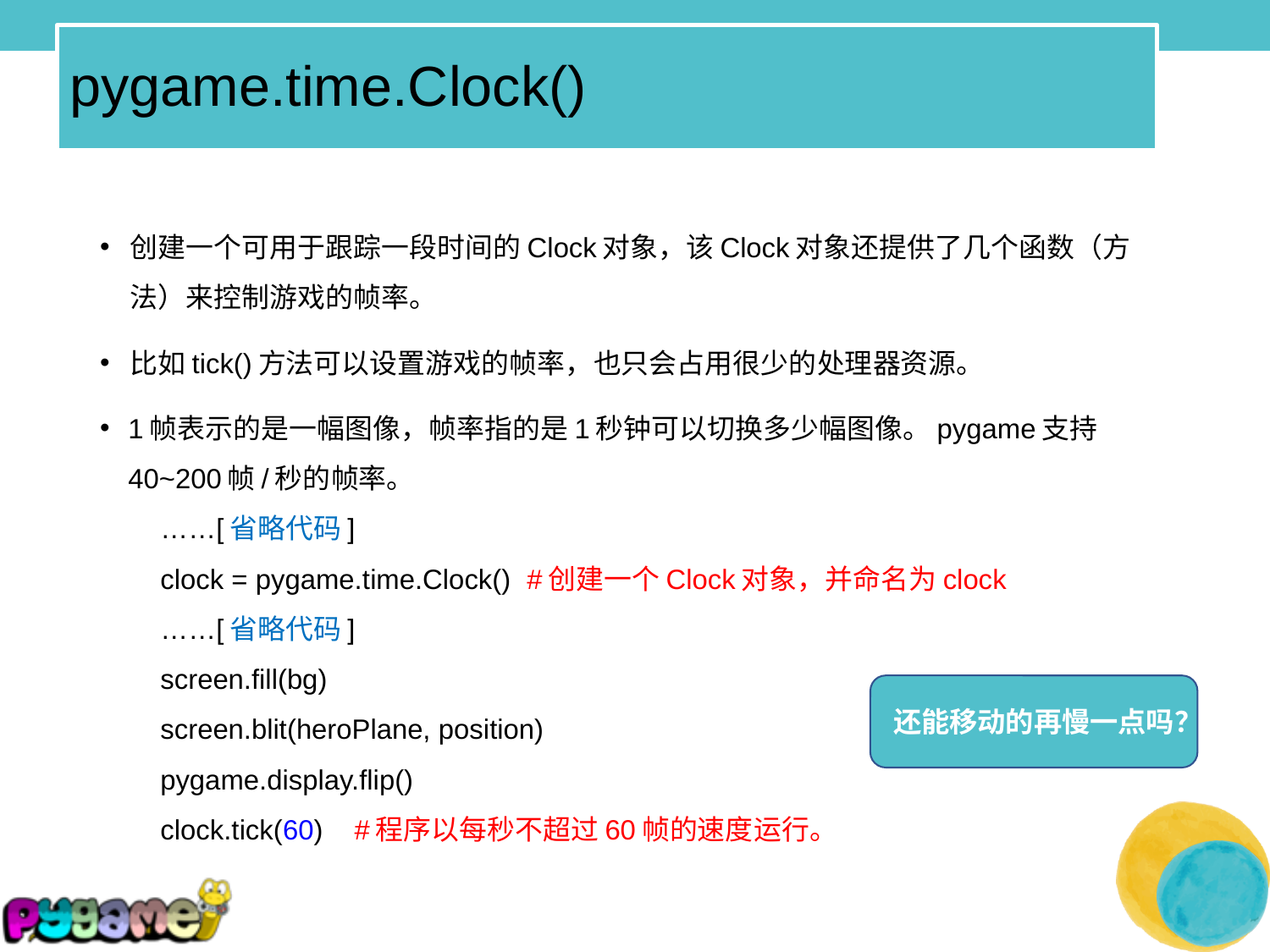

# pygame.time.Clock()
创建一个可用于跟踪一段时间的Clock对象，该Clock对象还提供了几个函数（方法）来控制游戏的帧率。
比如tick()方法可以设置游戏的帧率，也只会占用很少的处理器资源。
1帧表示的是一幅图像，帧率指的是1秒钟可以切换多少幅图像。pygame支持40~200帧/秒的帧率。
……[省略代码]
clock = pygame.time.Clock()  #创建一个Clock对象，并命名为clock
……[省略代码]
screen.fill(bg)
screen.blit(heroPlane, position)
pygame.display.flip()
clock.tick(60)    #程序以每秒不超过60帧的速度运行。

还能移动的再慢一点吗？